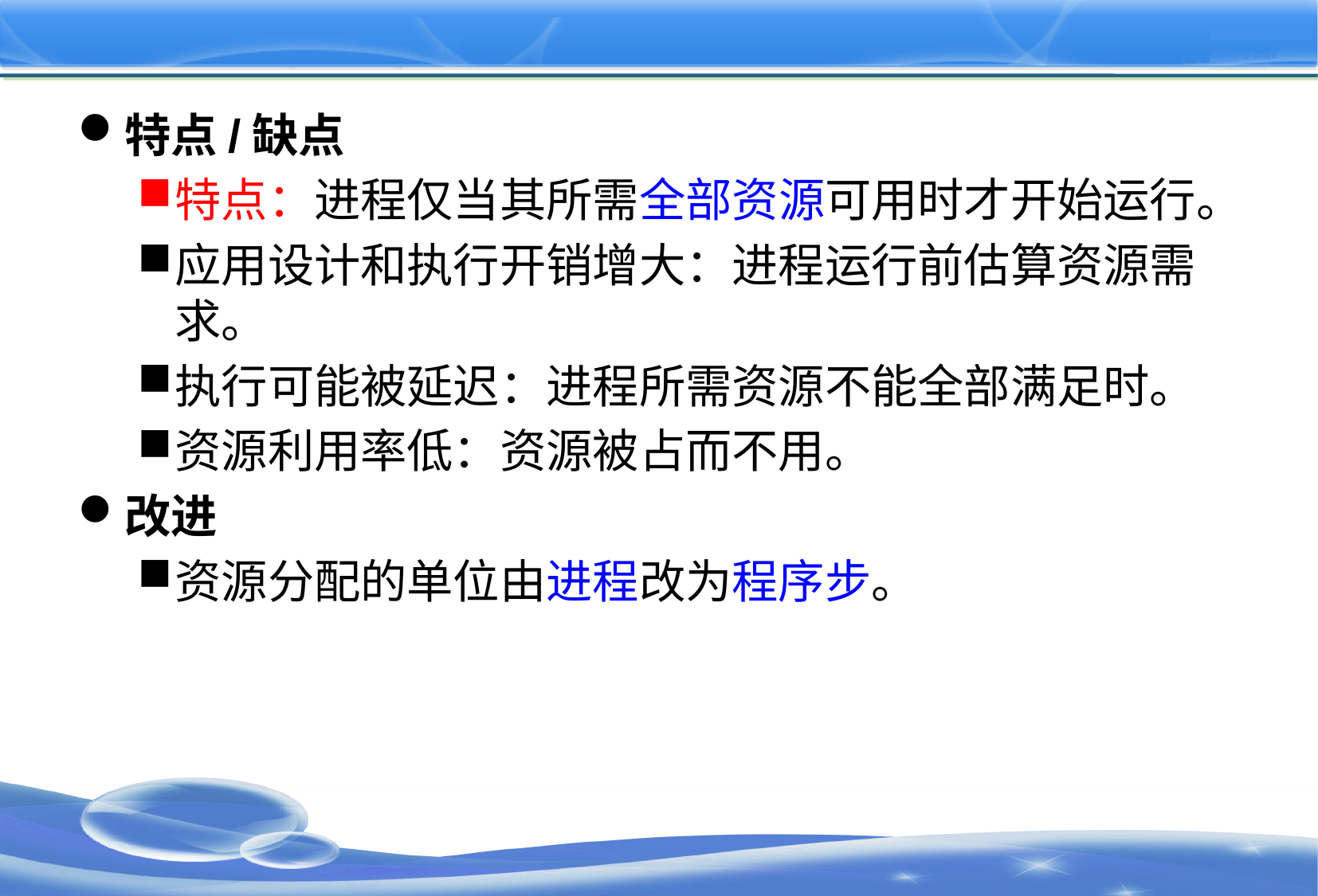

#
特点/缺点
特点：进程仅当其所需全部资源可用时才开始运行。
应用设计和执行开销增大：进程运行前估算资源需求。
执行可能被延迟：进程所需资源不能全部满足时。
资源利用率低：资源被占而不用。
改进
资源分配的单位由进程改为程序步。